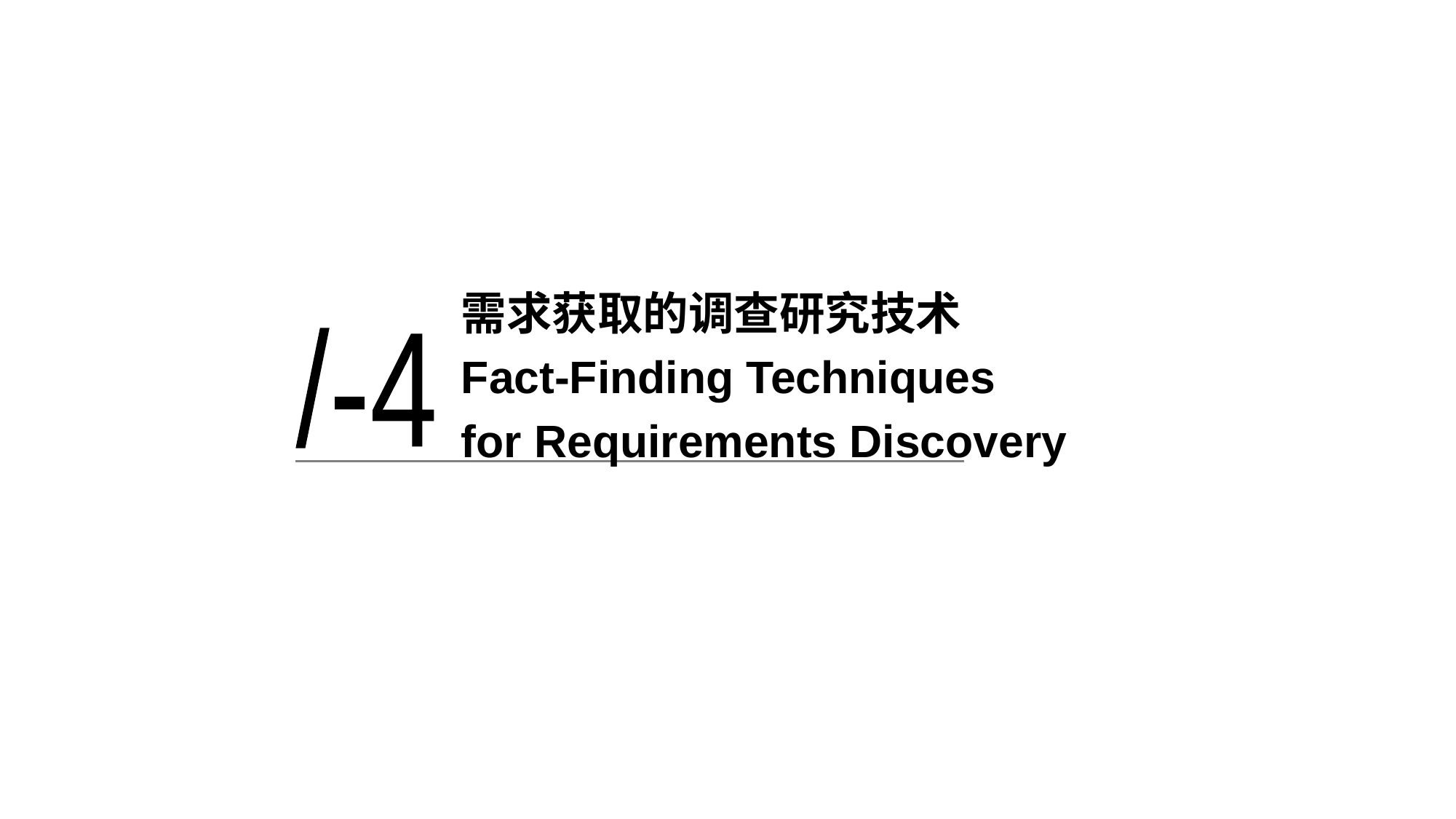

需求获取的调查研究技术
Fact-Finding Techniques
for Requirements Discovery
/-4